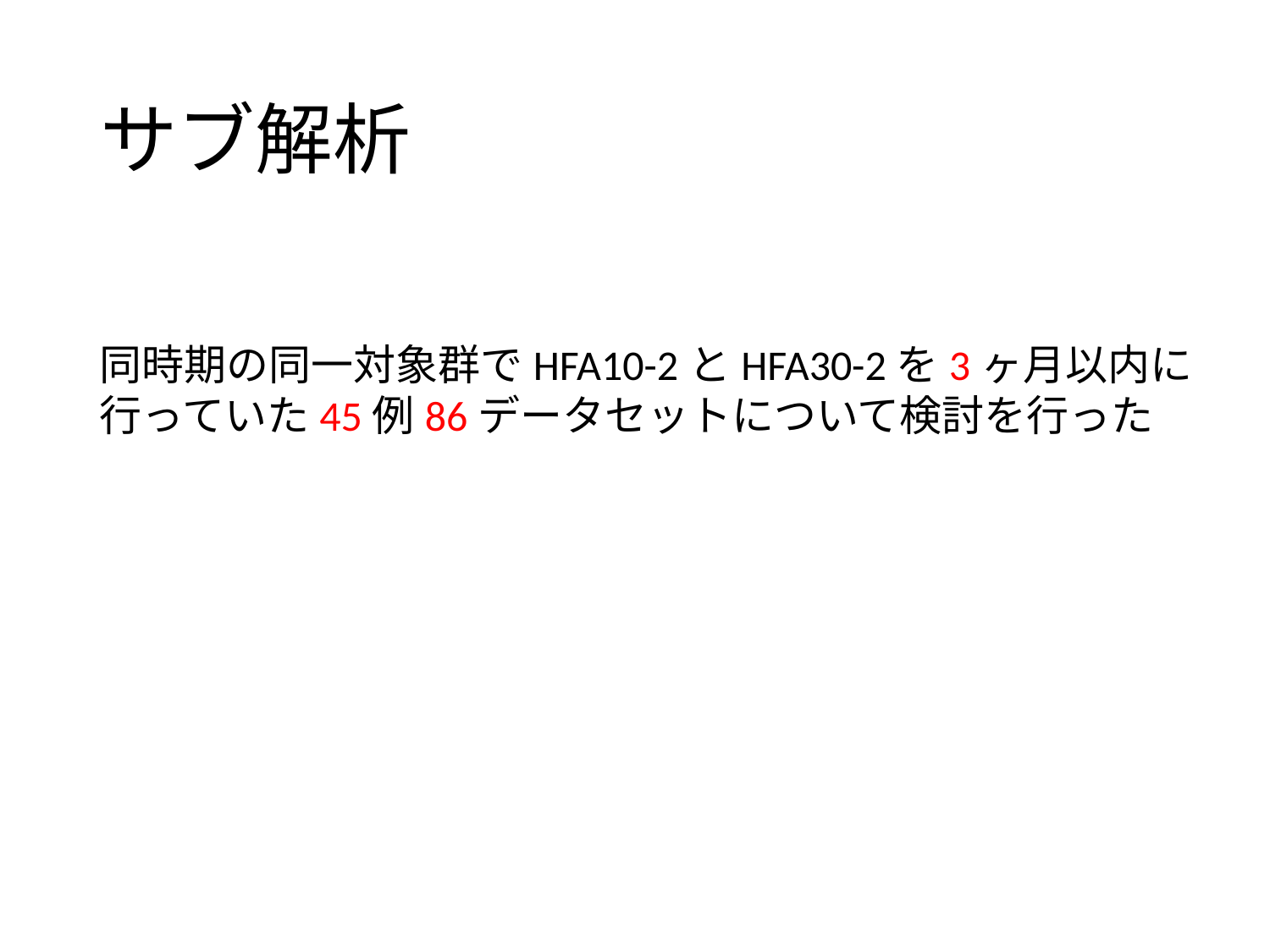

# サブ解析
同時期の同一対象群でHFA10-2とHFA30-2を3ヶ月以内に行っていた45例86データセットについて検討を行った